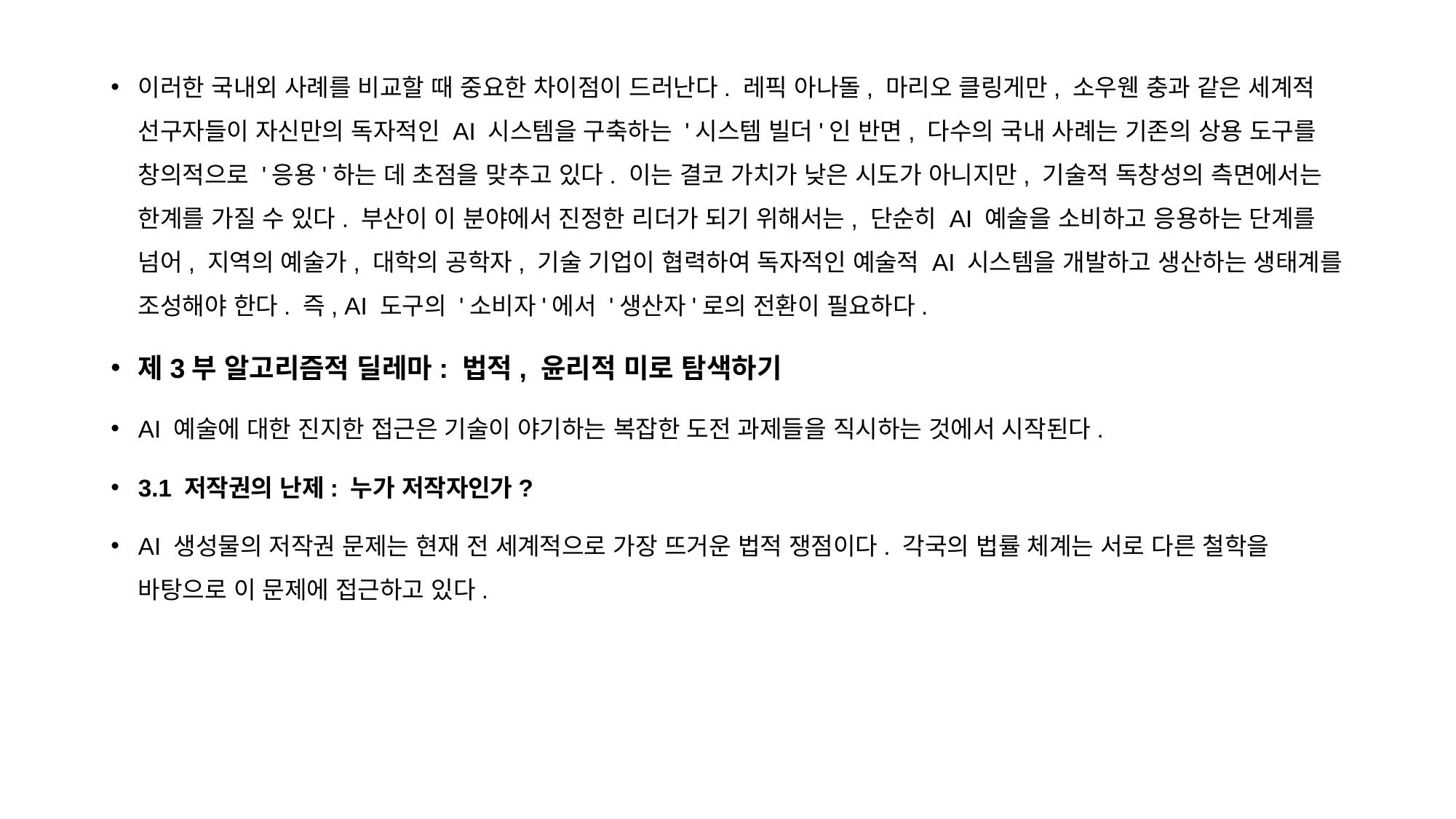

이러한 국내외 사례를 비교할 때 중요한 차이점이 드러난다. 레픽 아나돌, 마리오 클링게만, 소우웬 충과 같은 세계적 선구자들이 자신만의 독자적인 AI 시스템을 구축하는 '시스템 빌더'인 반면, 다수의 국내 사례는 기존의 상용 도구를 창의적으로 '응용'하는 데 초점을 맞추고 있다. 이는 결코 가치가 낮은 시도가 아니지만, 기술적 독창성의 측면에서는 한계를 가질 수 있다. 부산이 이 분야에서 진정한 리더가 되기 위해서는, 단순히 AI 예술을 소비하고 응용하는 단계를 넘어, 지역의 예술가, 대학의 공학자, 기술 기업이 협력하여 독자적인 예술적 AI 시스템을 개발하고 생산하는 생태계를 조성해야 한다. 즉, AI 도구의 '소비자'에서 '생산자'로의 전환이 필요하다.
제3부 알고리즘적 딜레마: 법적, 윤리적 미로 탐색하기
AI 예술에 대한 진지한 접근은 기술이 야기하는 복잡한 도전 과제들을 직시하는 것에서 시작된다.
3.1 저작권의 난제: 누가 저작자인가?
AI 생성물의 저작권 문제는 현재 전 세계적으로 가장 뜨거운 법적 쟁점이다. 각국의 법률 체계는 서로 다른 철학을 바탕으로 이 문제에 접근하고 있다.